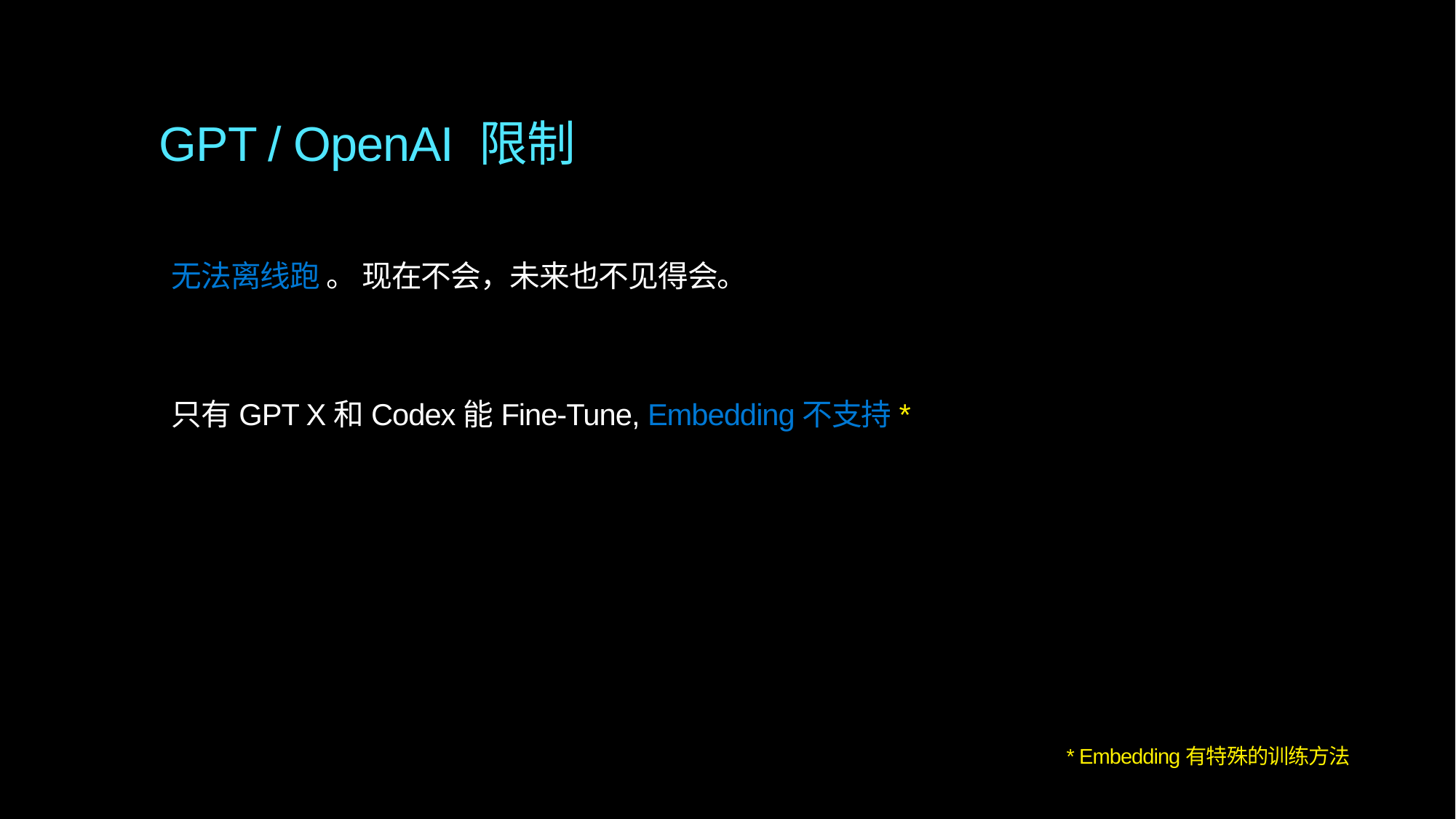

GPT / OpenAI 限制
无法离线跑 。 现在不会，未来也不见得会。
只有GPT X和Codex能Fine-Tune, Embedding不支持*
* Embedding有特殊的训练方法